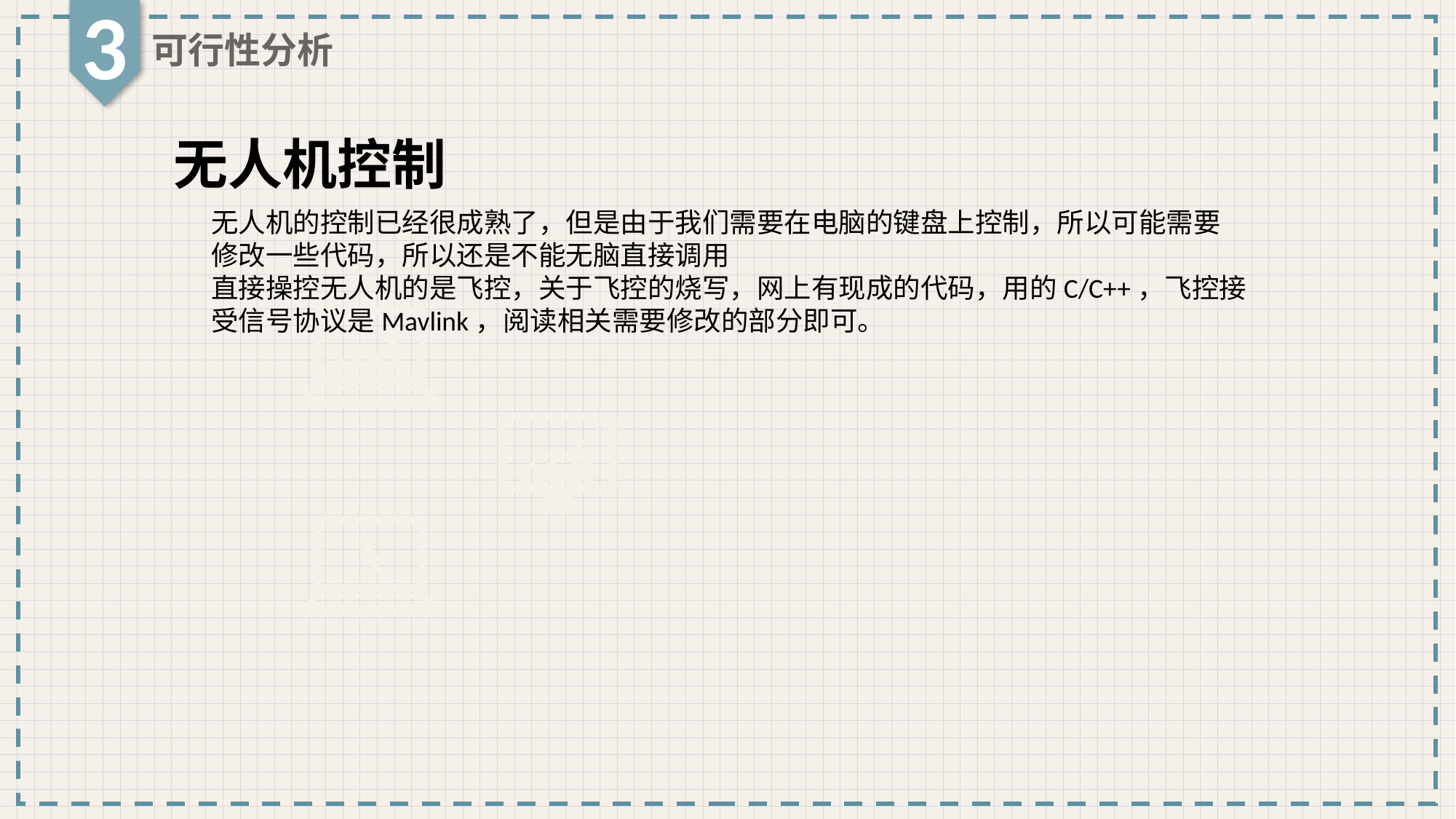

3

可行性分析
无人机控制
无人机的控制已经很成熟了，但是由于我们需要在电脑的键盘上控制，所以可能需要修改一些代码，所以还是不能无脑直接调用
直接操控无人机的是飞控，关于飞控的烧写，网上有现成的代码，用的C/C++，飞控接受信号协议是Mavlink，阅读相关需要修改的部分即可。